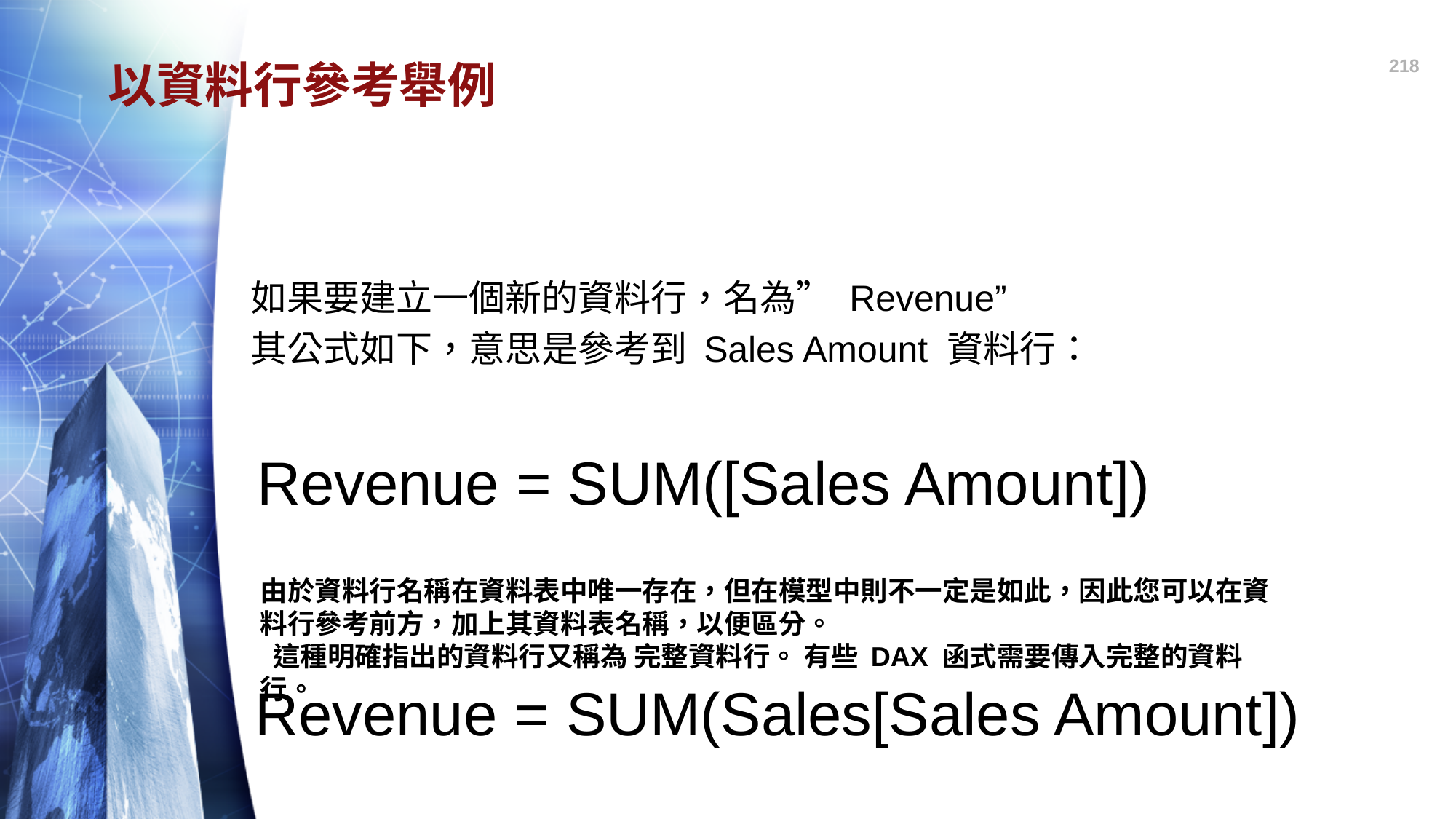

218
# 以資料行參考舉例
如果要建立一個新的資料行，名為” Revenue”
其公式如下，意思是參考到 Sales Amount 資料行：

Revenue = SUM([Sales Amount])
由於資料行名稱在資料表中唯一存在，但在模型中則不一定是如此，因此您可以在資料行參考前方，加上其資料表名稱，以便區分。
 這種明確指出的資料行又稱為 完整資料行。 有些 DAX 函式需要傳入完整的資料行。
Revenue = SUM(Sales[Sales Amount])